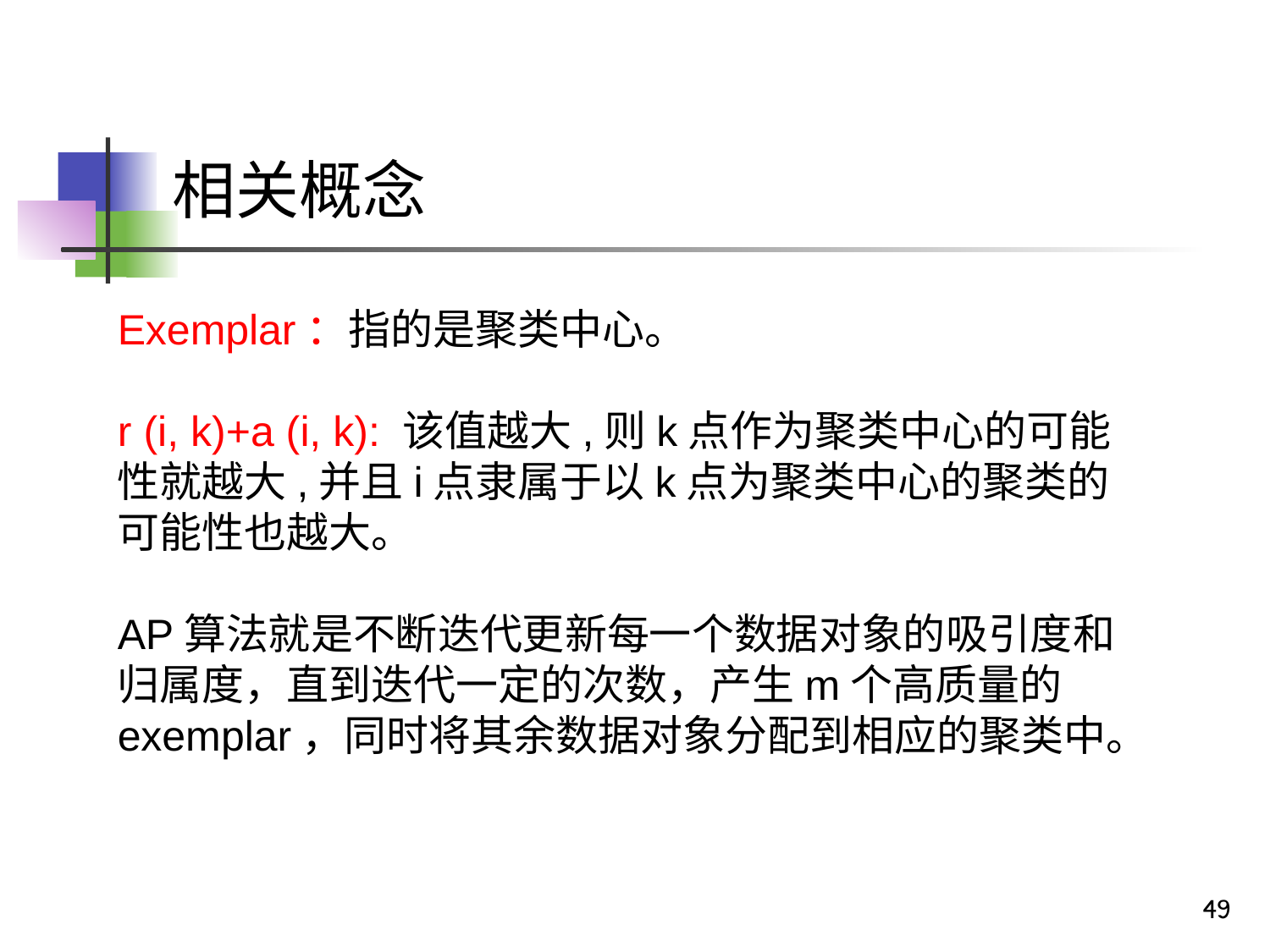

# 相关概念

Exemplar：指的是聚类中心。

r (i, k)+a (i, k): 该值越大,则k点作为聚类中心的可能性就越大,并且i点隶属于以k点为聚类中心的聚类的可能性也越大。

AP算法就是不断迭代更新每一个数据对象的吸引度和归属度，直到迭代一定的次数，产生m个高质量的exemplar，同时将其余数据对象分配到相应的聚类中。
49